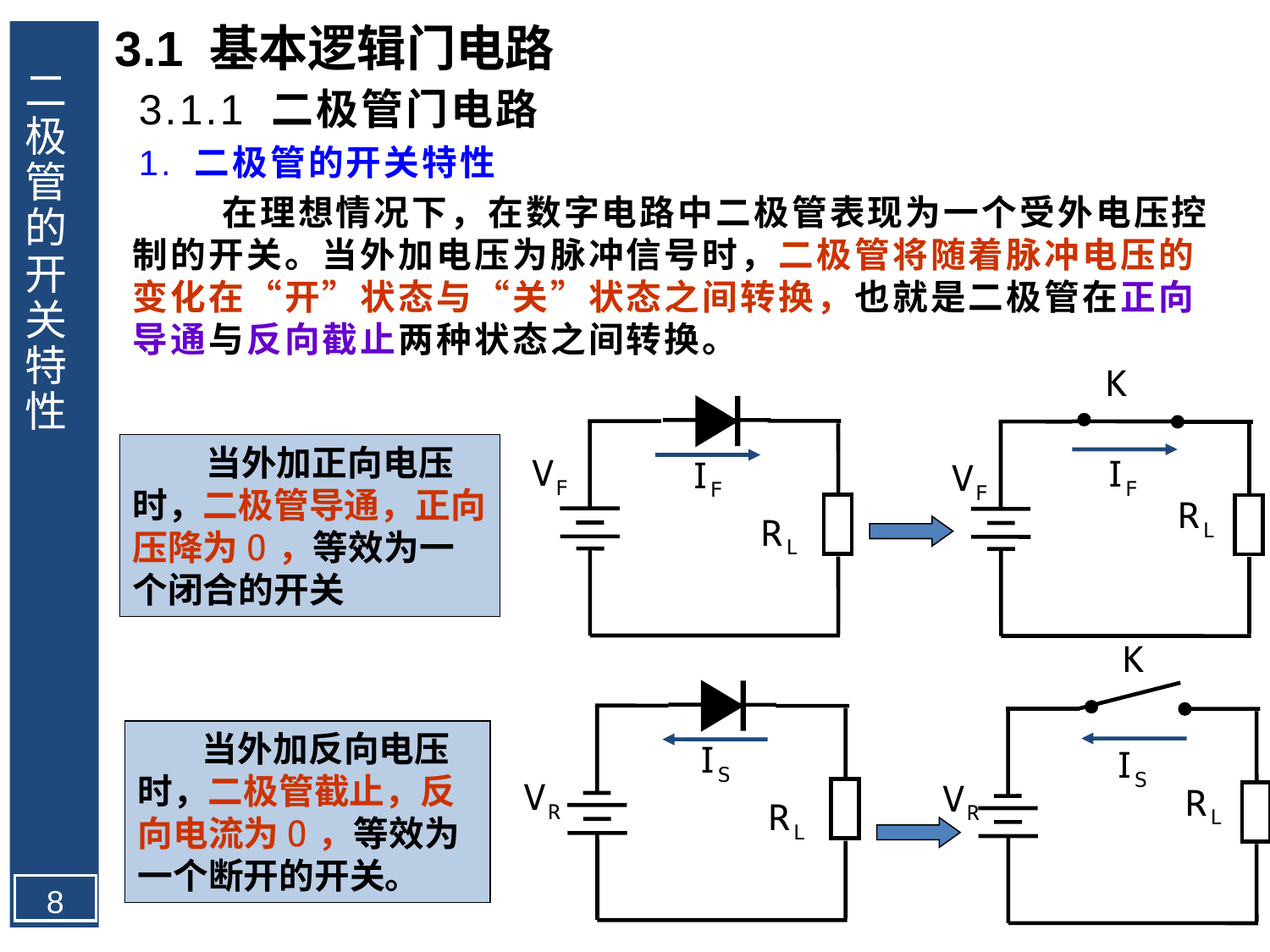

3.1 基本逻辑门电路
# 二极管的开关特性
3.1.1 二极管门电路
1. 二极管的开关特性
       在理想情况下，在数字电路中二极管表现为一个受外电压控制的开关。当外加电压为脉冲信号时，二极管将随着脉冲电压的变化在“开”状态与“关”状态之间转换，也就是二极管在正向导通与反向截止两种状态之间转换。
K

VF
IF
IF

VF

RL

RL

当外加正向电压时，二极管导通，正向压降为0，等效为一个闭合的开关
K

IS
IS

VR
VR
RL

RL

       当外加反向电压时，二极管截止，反向电流为0，等效为一个断开的开关。
8